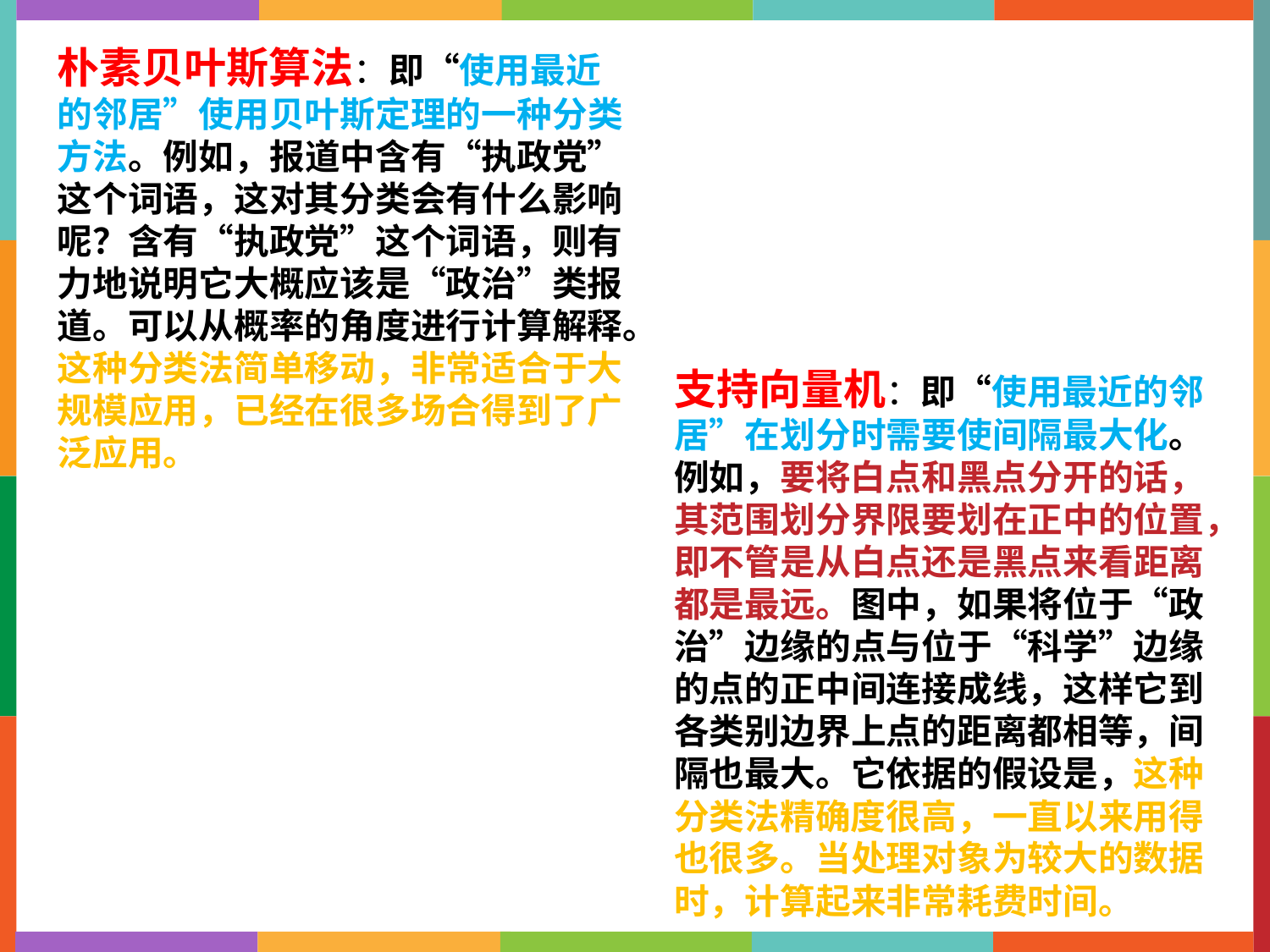

朴素贝叶斯算法：即“使用最近的邻居”使用贝叶斯定理的一种分类方法。例如，报道中含有“执政党”这个词语，这对其分类会有什么影响呢？含有“执政党”这个词语，则有力地说明它大概应该是“政治”类报道。可以从概率的角度进行计算解释。这种分类法简单移动，非常适合于大规模应用，已经在很多场合得到了广泛应用。
支持向量机：即“使用最近的邻居”在划分时需要使间隔最大化。例如，要将白点和黑点分开的话，其范围划分界限要划在正中的位置，即不管是从白点还是黑点来看距离都是最远。图中，如果将位于“政治”边缘的点与位于“科学”边缘的点的正中间连接成线，这样它到各类别边界上点的距离都相等，间隔也最大。它依据的假设是，这种分类法精确度很高，一直以来用得也很多。当处理对象为较大的数据时，计算起来非常耗费时间。